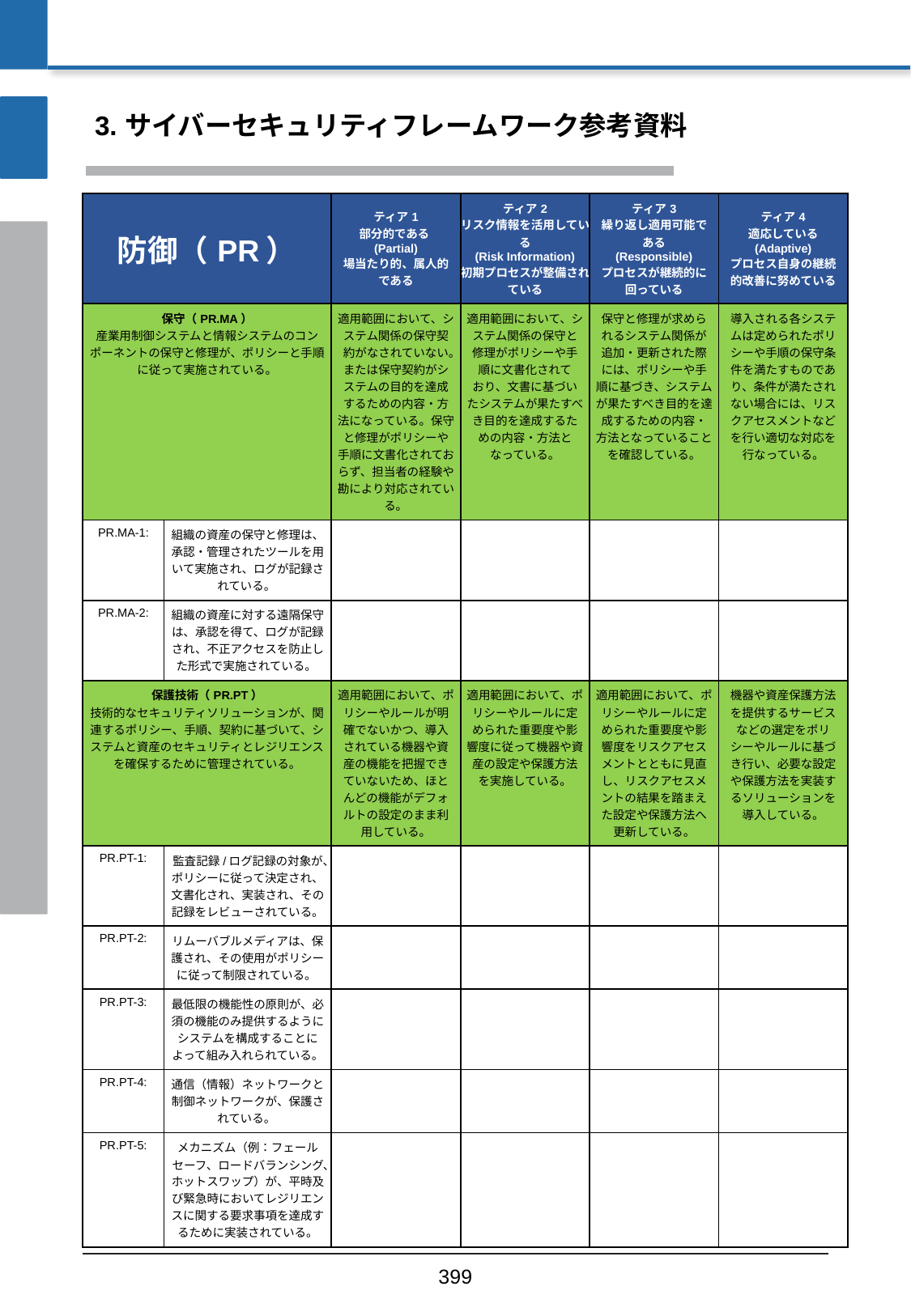

3. サイバーセキュリティフレームワーク参考資料
| 防御（PR） |  | ティア1 部分的である(Partial) 場当たり的、属人的である | ティア2 リスク情報を活用している (Risk Information) 初期プロセスが整備されている | ティア3 繰り返し適用可能である (Responsible) プロセスが継続的に回っている | ティア4 適応している (Adaptive) プロセス自身の継続的改善に努めている |
| --- | --- | --- | --- | --- | --- |
| 保守（PR.MA） 産業用制御システムと情報システムのコンポーネントの保守と修理が、ポリシーと手順に従って実施されている。 |  | 適用範囲において、システム関係の保守契約がなされていない。または保守契約がシステムの目的を達成するための内容・方法になっている。保守と修理がポリシーや手順に文書化されておらず、担当者の経験や勘により対応されている。 | 適用範囲において、システム関係の保守と修理がポリシーや手順に文書化されて おり、文書に基づいたシステムが果たすべき目的を達成するための内容・方法と なっている。 | 保守と修理が求められるシステム関係が追加・更新された際には、ポリシーや手 順に基づき、システムが果たすべき目的を達成するための内容・方法となっていることを確認している。 | 導入される各システムは定められたポリシーや手順の保守条件を満たすものであ り、条件が満たされない場合には、リスクアセスメントなどを行い適切な対応を 行なっている。 |
| PR.MA-1: | 組織の資産の保守と修理は、承認・管理されたツールを用いて実施され、ログが記録されている。 |  |  |  |  |
| PR.MA-2: | 組織の資産に対する遠隔保守は、承認を得て、ログが記録され、不正アクセスを防止した形式で実施されている。 |  |  |  |  |
| 保護技術（PR.PT） 技術的なセキュリティソリューションが、関連するポリシー、手順、契約に基づいて、システムと資産のセキュリティとレジリエンスを確保するために管理されている。 |  | 適用範囲において、ポリシーやルールが明確でないかつ、導入されている機器や資産の機能を把握できていないため、ほとんどの機能がデフォルトの設定のまま利用している。 | 適用範囲において、ポリシーやルールに定められた重要度や影響度に従って機器や資産の設定や保護方法を実施している。 | 適用範囲において、ポリシーやルールに定められた重要度や影響度をリスクアセスメントとともに見直し、リスクアセスメントの結果を踏まえた設定や保護方法へ更新している。 | 機器や資産保護方法を提供するサービスなどの選定をポリシーやルールに基づき行い、必要な設定や保護方法を実装するソリューションを導入している。 |
| PR.PT-1: | 監査記録/ログ記録の対象が、ポリシーに従って決定され、文書化され、実装され、その記録をレビューされている。 |  |  |  |  |
| PR.PT-2: | リムーバブルメディアは、保護され、その使用がポリシーに従って制限されている。 |  |  |  |  |
| PR.PT-3: | 最低限の機能性の原則が、必須の機能のみ提供するようにシステムを構成することによって組み入れられている。 |  |  |  |  |
| PR.PT-4: | 通信（情報）ネットワークと制御ネットワークが、保護されている。 |  |  |  |  |
| PR.PT-5: | メカニズム（例：フェールセーフ、ロードバランシング、ホットスワップ）が、平時及び緊急時においてレジリエンスに関する要求事項を達成するために実装されている。 |  |  |  |  |
399